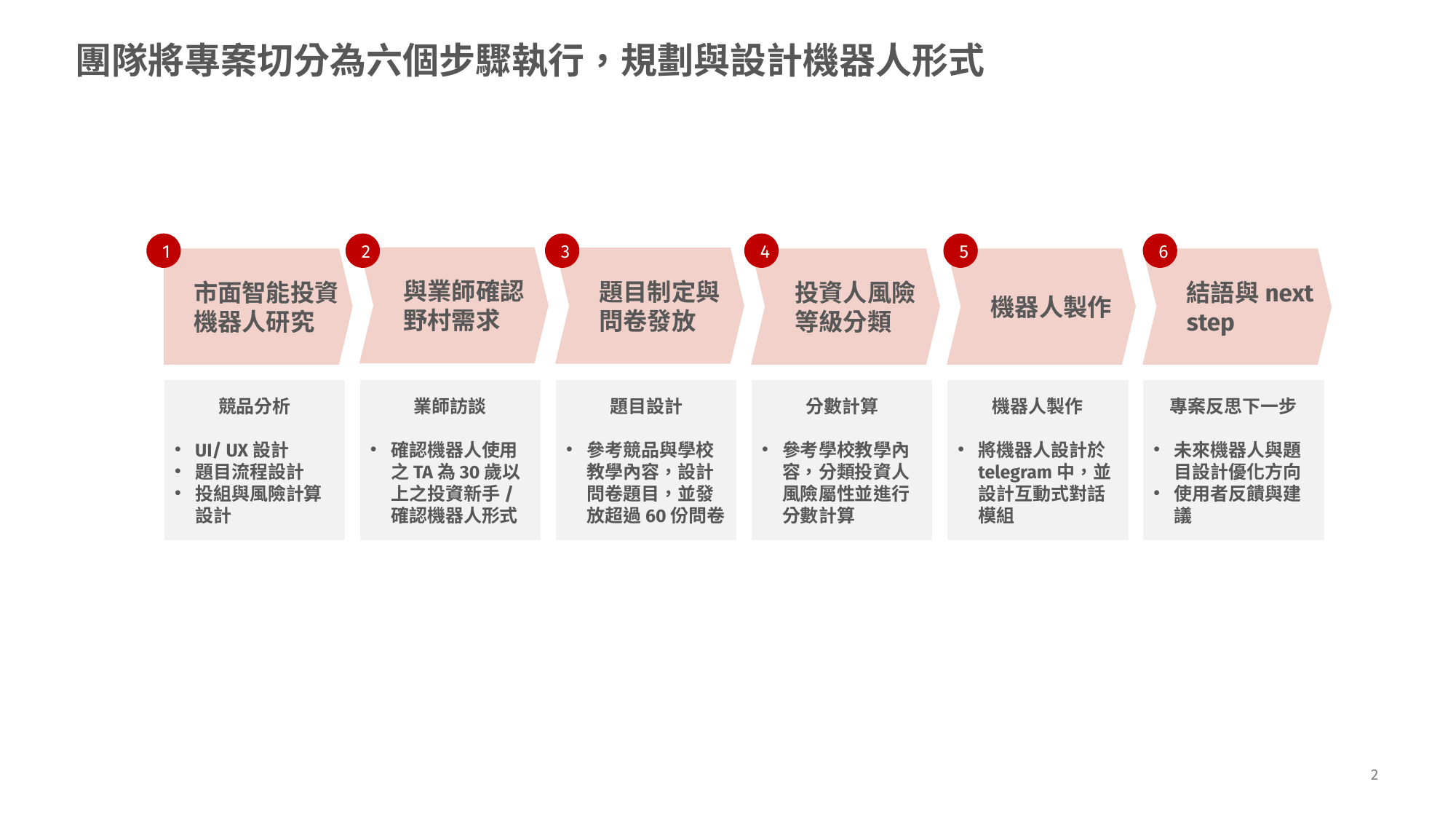

# 團隊將專案切分為六個步驟執行，規劃與設計機器人形式
1
2
3
4
5
6
與業師確認野村需求
題目制定與問卷發放
市面智能投資機器人研究
投資人風險等級分類
機器人製作
結語與next step
競品分析

UI/ UX設計
題目流程設計
投組與風險計算設計
業師訪談

確認機器人使用之TA為30歲以上之投資新手/ 確認機器人形式
題目設計

參考競品與學校教學內容，設計問卷題目，並發放超過60份問卷
分數計算

參考學校教學內容，分類投資人風險屬性並進行分數計算
機器人製作

將機器人設計於telegram中，並設計互動式對話模組
專案反思下一步

未來機器人與題目設計優化方向
使用者反饋與建議